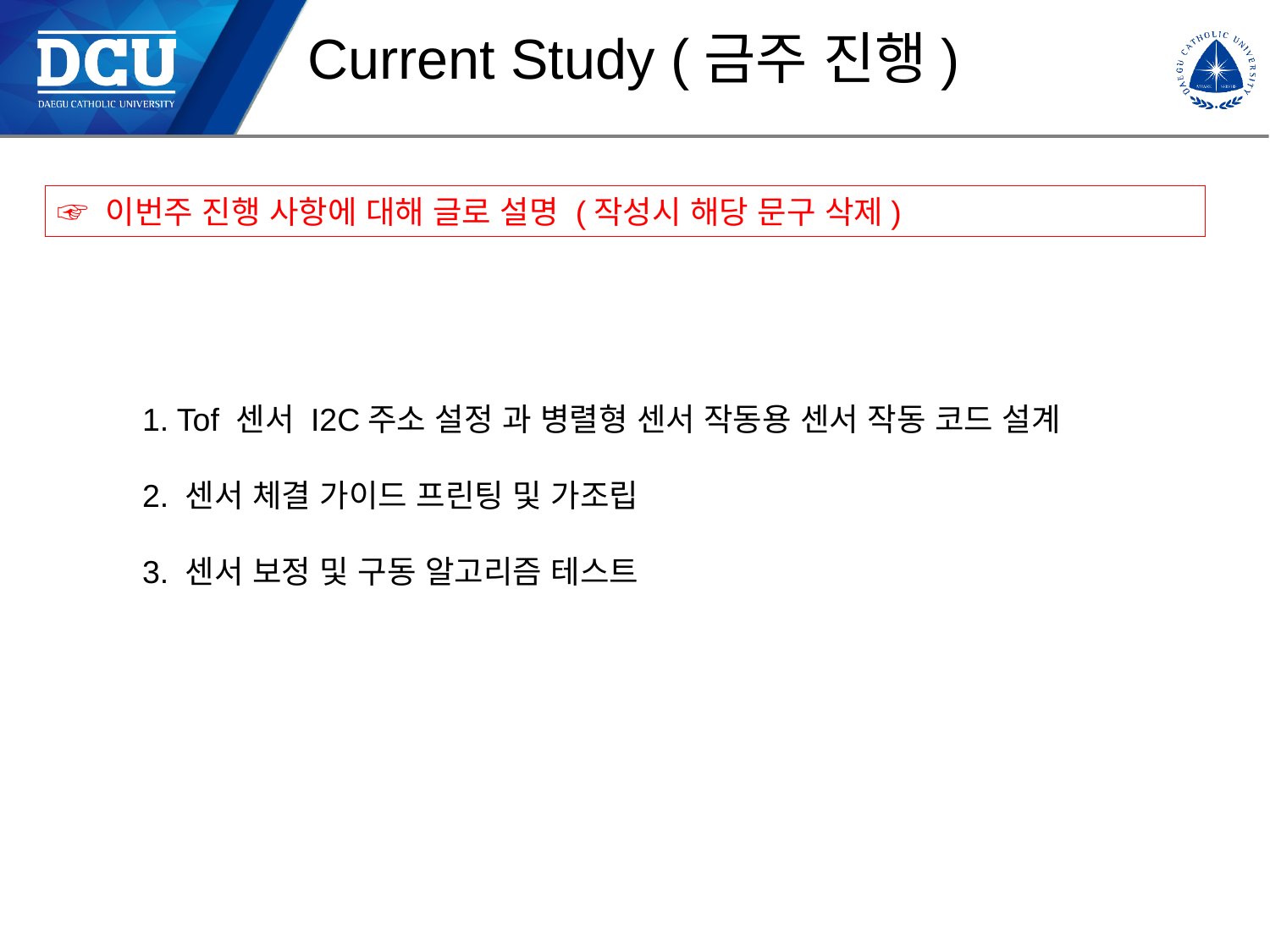

Current Study (금주 진행)
☞ 이번주 진행 사항에 대해 글로 설명 (작성시 해당 문구 삭제)
1. Tof 센서 I2C주소 설정 과 병렬형 센서 작동용 센서 작동 코드 설계

2. 센서 체결 가이드 프린팅 및 가조립

3. 센서 보정 및 구동 알고리즘 테스트